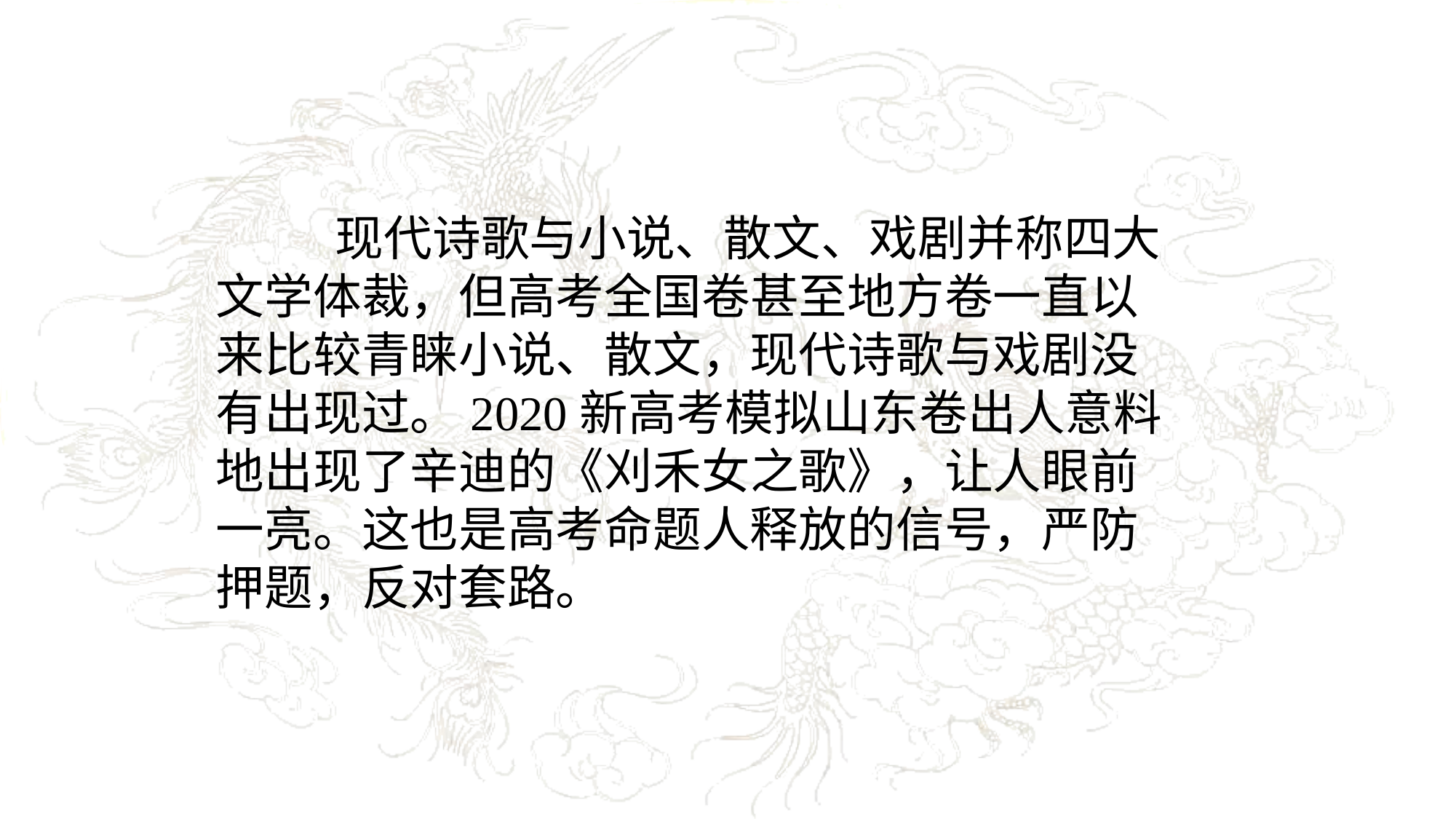

现代诗歌与小说、散文、戏剧并称四大文学体裁，但高考全国卷甚至地方卷一直以来比较青睐小说、散文，现代诗歌与戏剧没有出现过。2020新高考模拟山东卷出人意料地出现了辛迪的《刈禾女之歌》，让人眼前一亮。这也是高考命题人释放的信号，严防押题，反对套路。